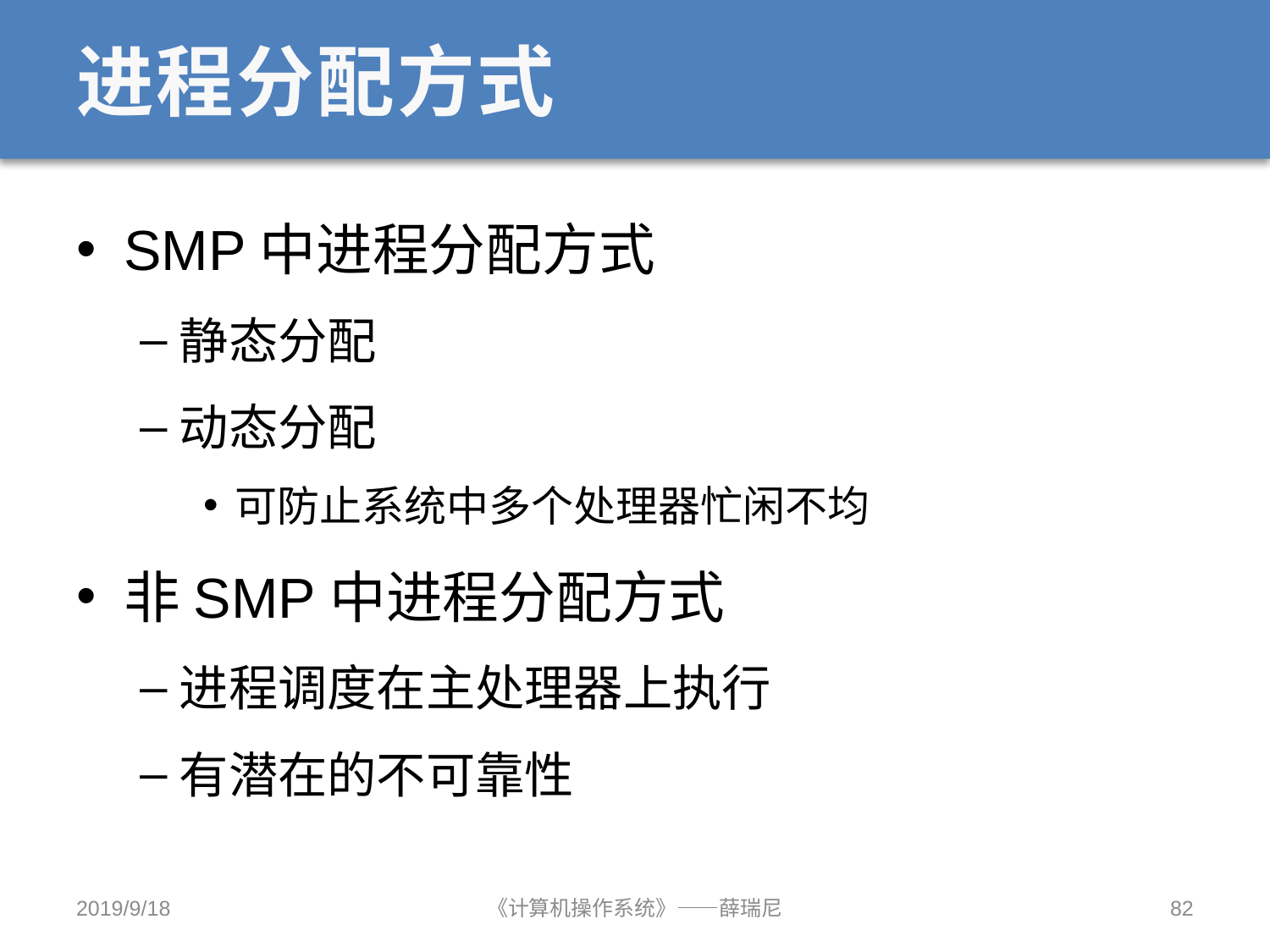

# 进程分配方式
SMP中进程分配方式
静态分配
动态分配
可防止系统中多个处理器忙闲不均
非SMP中进程分配方式
进程调度在主处理器上执行
有潜在的不可靠性

2019/9/18
《计算机操作系统》——薛瑞尼
82